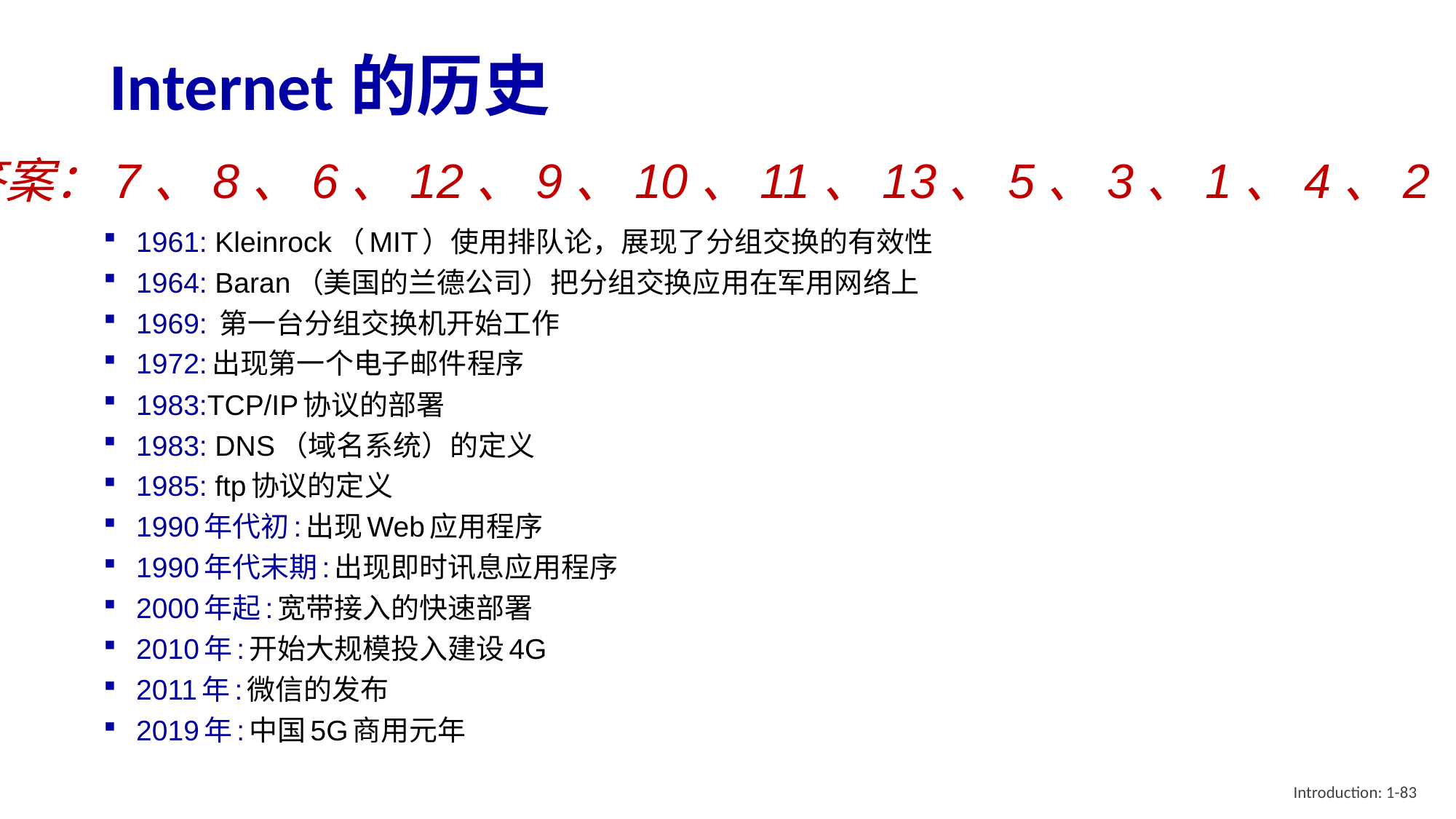

# Internet的历史
答案：7、8、6、12、9、10、11、13、5、3、1、4、2
1961: Kleinrock（MIT）使用排队论，展现了分组交换的有效性
1964: Baran（美国的兰德公司）把分组交换应用在军用网络上
1969: 第一台分组交换机开始工作
1972:出现第一个电子邮件程序
1983:TCP/IP协议的部署
1983: DNS（域名系统）的定义
1985: ftp协议的定义
1990年代初:出现Web应用程序
1990年代末期:出现即时讯息应用程序
2000年起:宽带接入的快速部署
2010年:开始大规模投入建设4G
2011年:微信的发布
2019年:中国5G商用元年
Introduction: 1-83